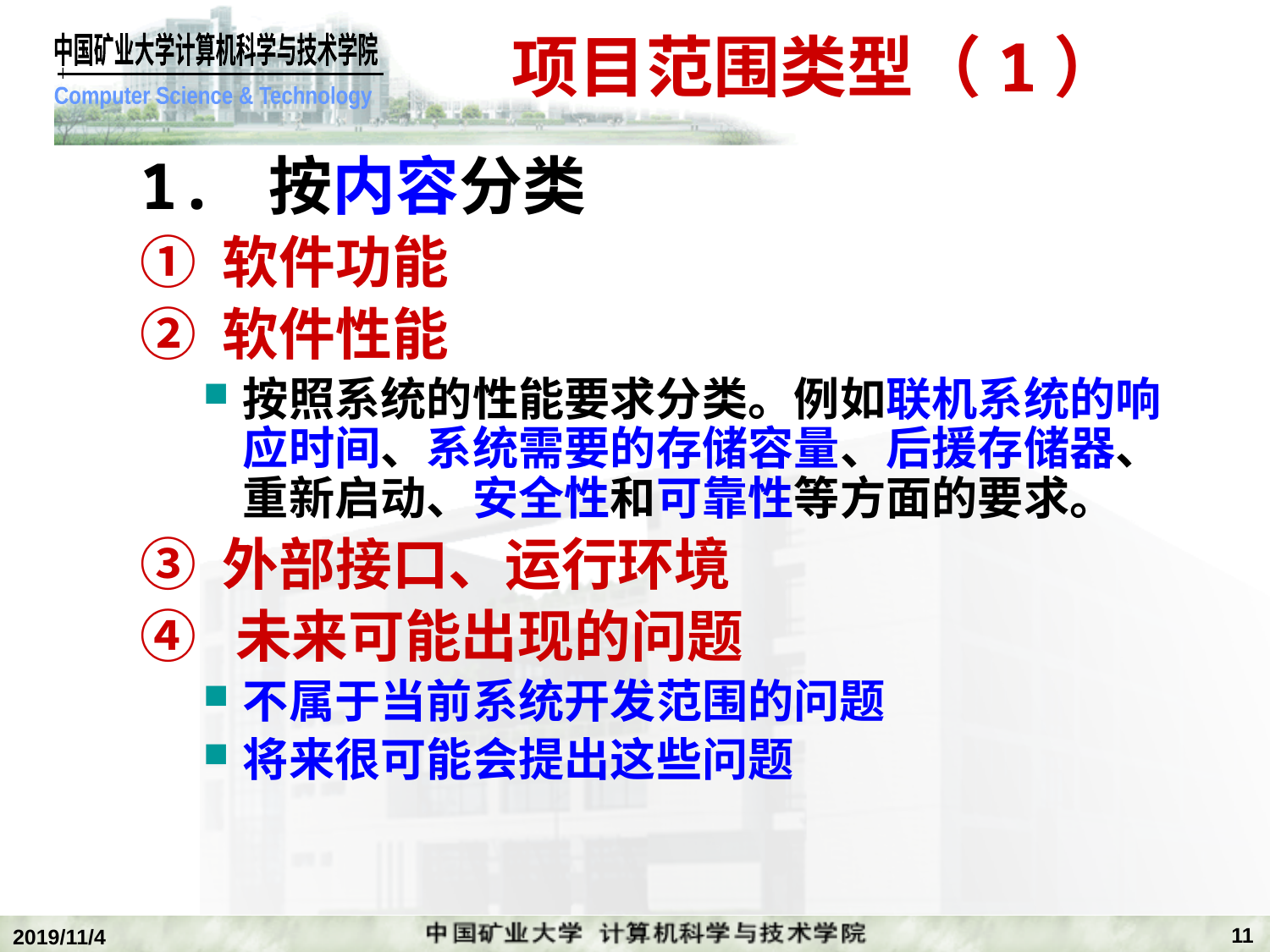

# 项目范围类型（1）
1. 按内容分类
① 软件功能
② 软件性能
按照系统的性能要求分类。例如联机系统的响应时间、系统需要的存储容量、后援存储器、重新启动、安全性和可靠性等方面的要求。
③ 外部接口、运行环境
④  未来可能出现的问题
不属于当前系统开发范围的问题
将来很可能会提出这些问题
11
2019/11/4